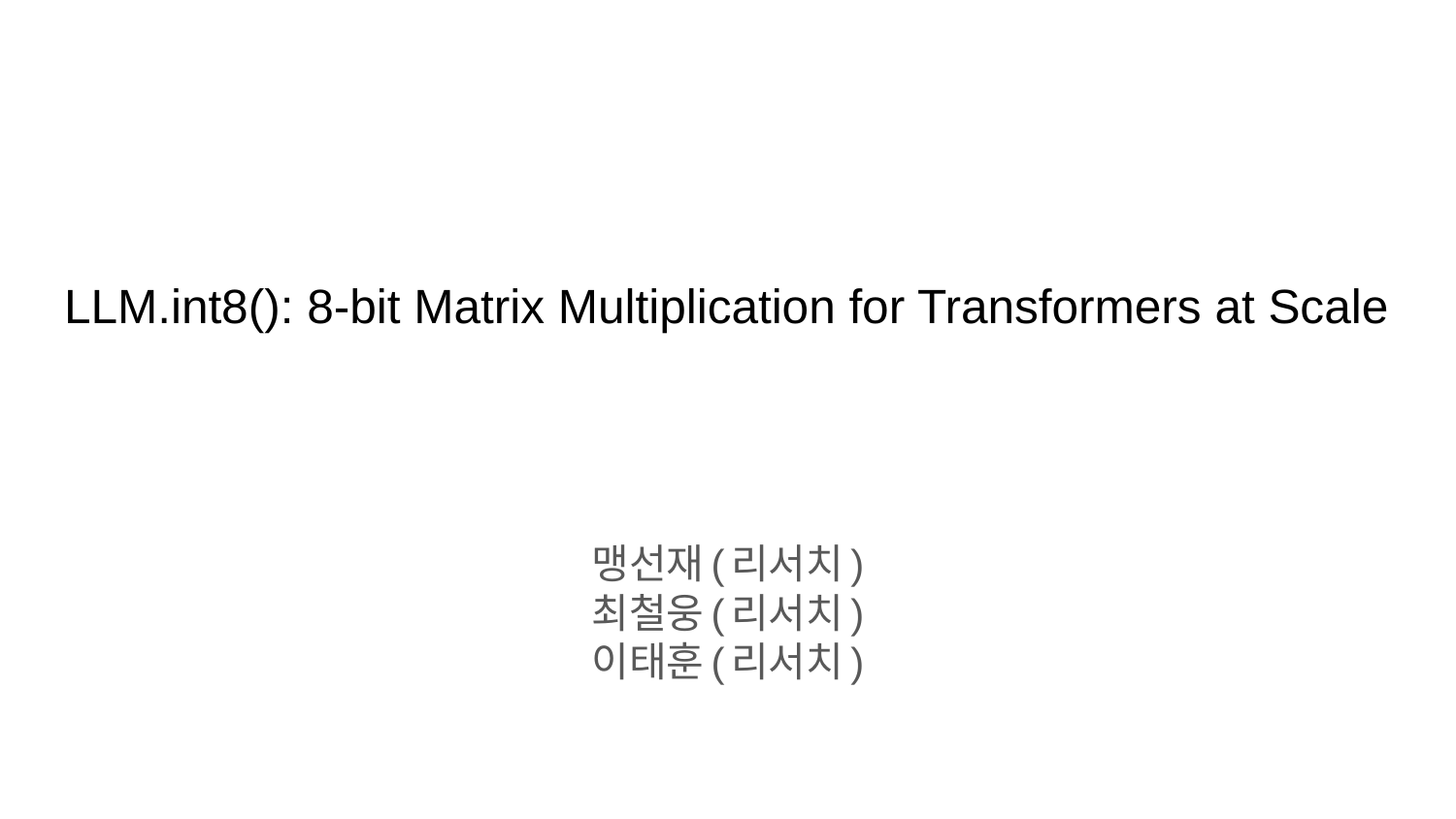

# LLM.int8(): 8-bit Matrix Multiplication for Transformers at Scale
맹선재(리서치)
최철웅(리서치)
이태훈(리서치)